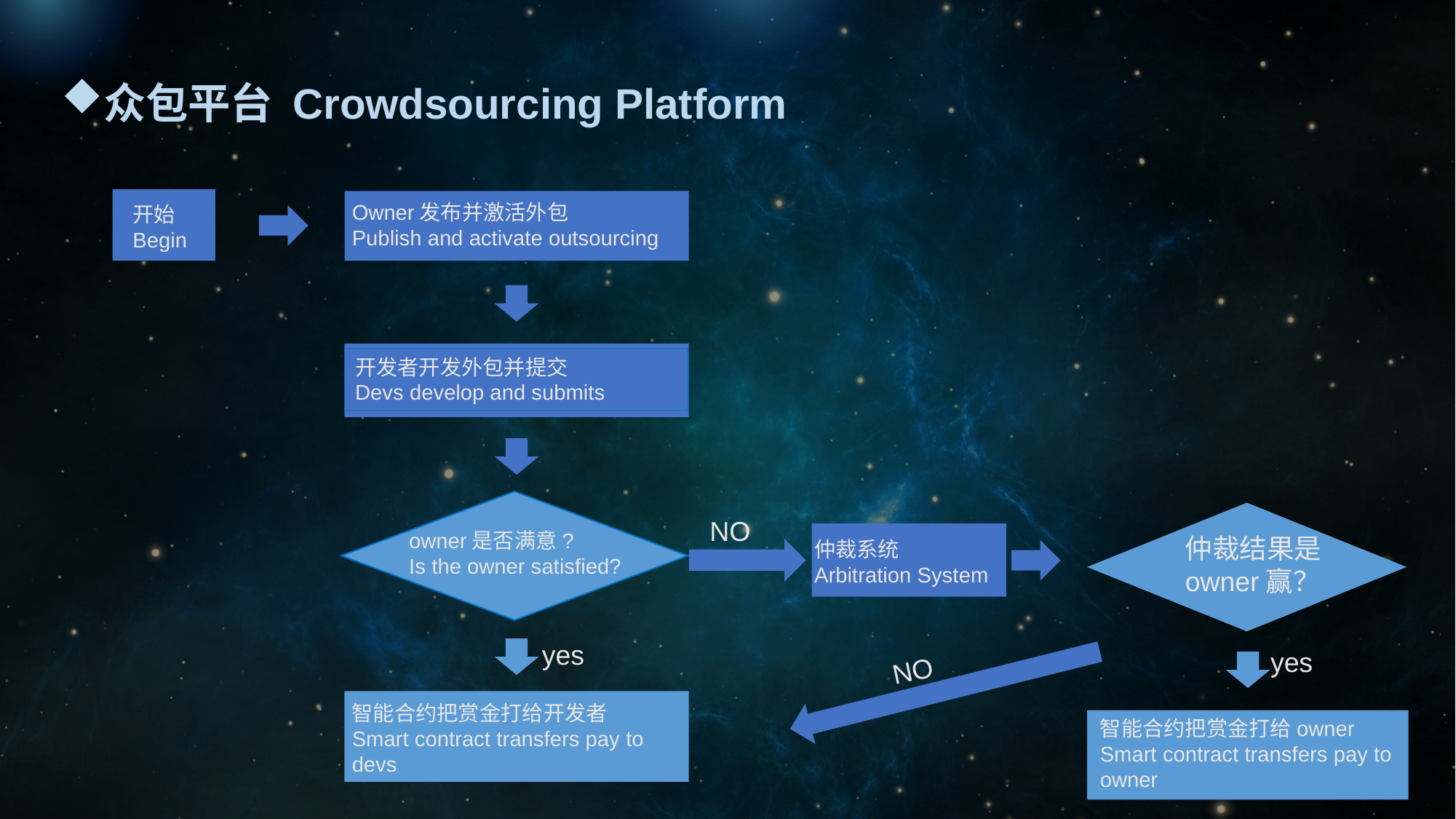

众包平台 Crowdsourcing Platform

Owner发布并激活外包
Publish and activate outsourcing

开始
Begin

开发者开发外包并提交
Devs develop and submits

NO
owner是否满意?
Is the owner satisfied?

仲裁结果是owner赢？
仲裁系统
Arbitration System

yes

yes
NO

智能合约把赏金打给开发者
Smart contract transfers pay to devs
智能合约把赏金打给owner
Smart contract transfers pay to owner